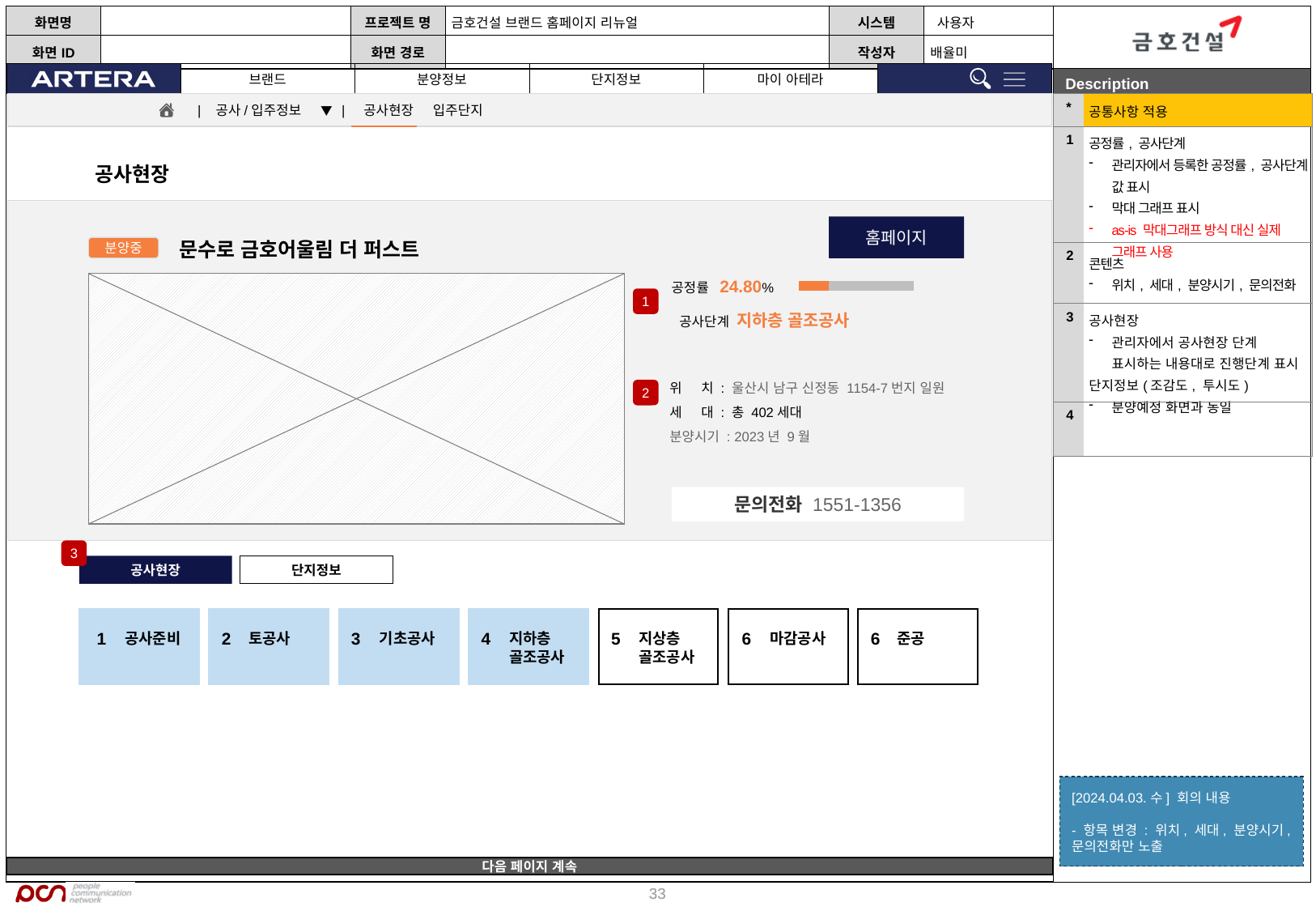

| \* | 공통사항 적용 |
| --- | --- |
| 1 | 공정률, 공사단계 관리자에서 등록한 공정률, 공사단계 값 표시 막대 그래프 표시 as-is 막대그래프 방식 대신 실제 그래프 사용 |
| 2 | 콘텐츠 위치, 세대, 분양시기, 문의전화 |
| 3 | 공사현장 관리자에서 공사현장 단계 표시하는 내용대로 진행단계 표시 단지정보(조감도, 투시도) 분양예정 화면과 동일 |
| 4 |  |
|   공사/입주정보     ▼  |    공사현장     입주단지

공사현장

홈페이지
문수로 금호어울림 더 퍼스트
분양중
공정률  24.80%

1
공사단계  지하층 골조공사
위     치 : 울산시 남구 신정동 1154-7번지 일원
세     대 : 총 402세대
분양시기 : 2023년 9월
2
문의전화 1551-1356
3
공사현장
단지정보

1
공사준비
2
토공사
3
기초공사
4
지하층
골조공사
5
지상층
골조공사
6
마감공사
6
준공
[2024.04.03.수] 회의 내용
- 항목 변경 : 위치, 세대, 분양시기, 문의전화만 노출